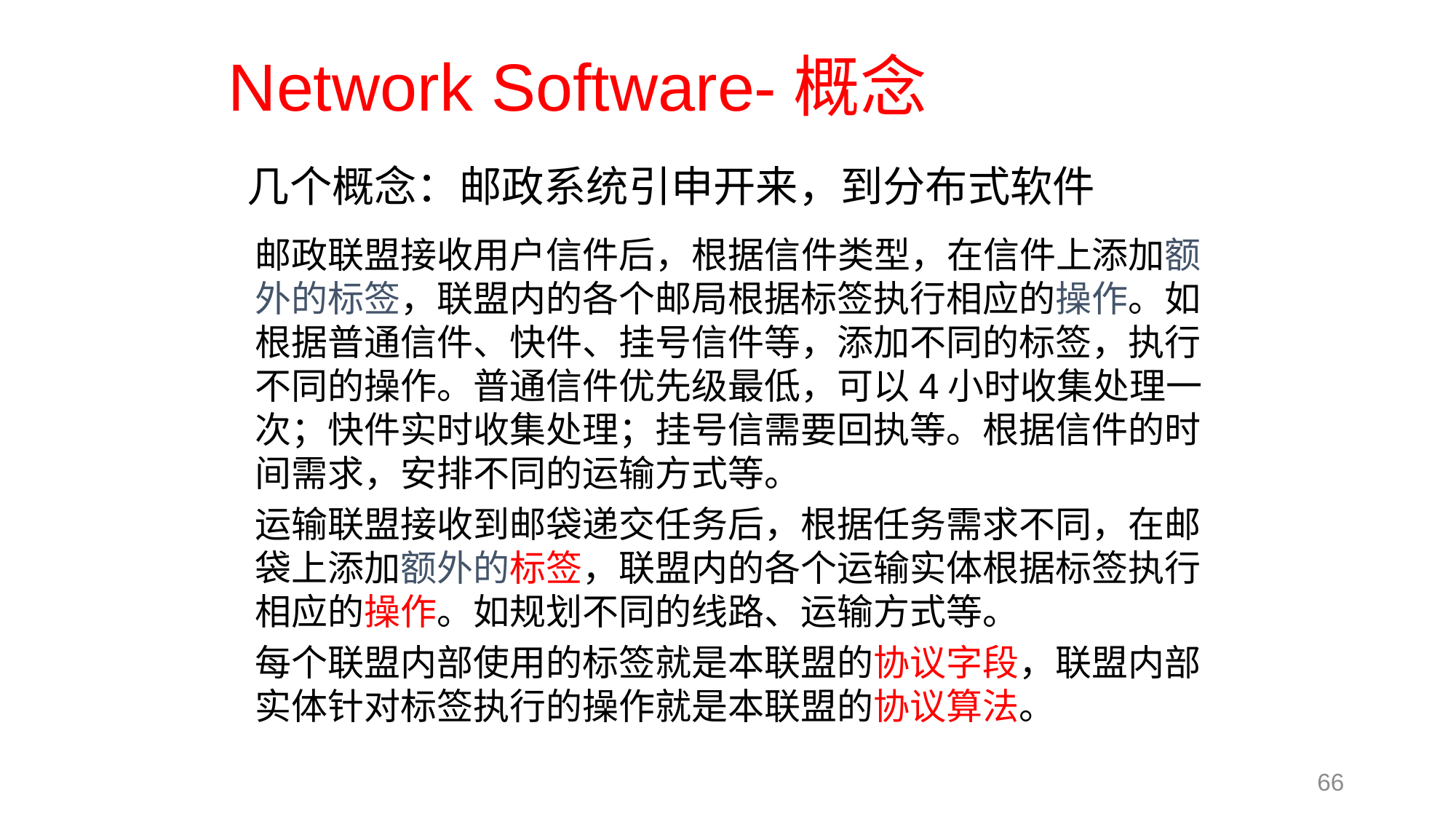

# Network Software-概念
几个概念：邮政系统引申开来，到分布式软件
邮政联盟接收用户信件后，根据信件类型，在信件上添加额外的标签，联盟内的各个邮局根据标签执行相应的操作。如根据普通信件、快件、挂号信件等，添加不同的标签，执行不同的操作。普通信件优先级最低，可以4小时收集处理一次；快件实时收集处理；挂号信需要回执等。根据信件的时间需求，安排不同的运输方式等。
运输联盟接收到邮袋递交任务后，根据任务需求不同，在邮袋上添加额外的标签，联盟内的各个运输实体根据标签执行相应的操作。如规划不同的线路、运输方式等。
每个联盟内部使用的标签就是本联盟的协议字段，联盟内部实体针对标签执行的操作就是本联盟的协议算法。

66